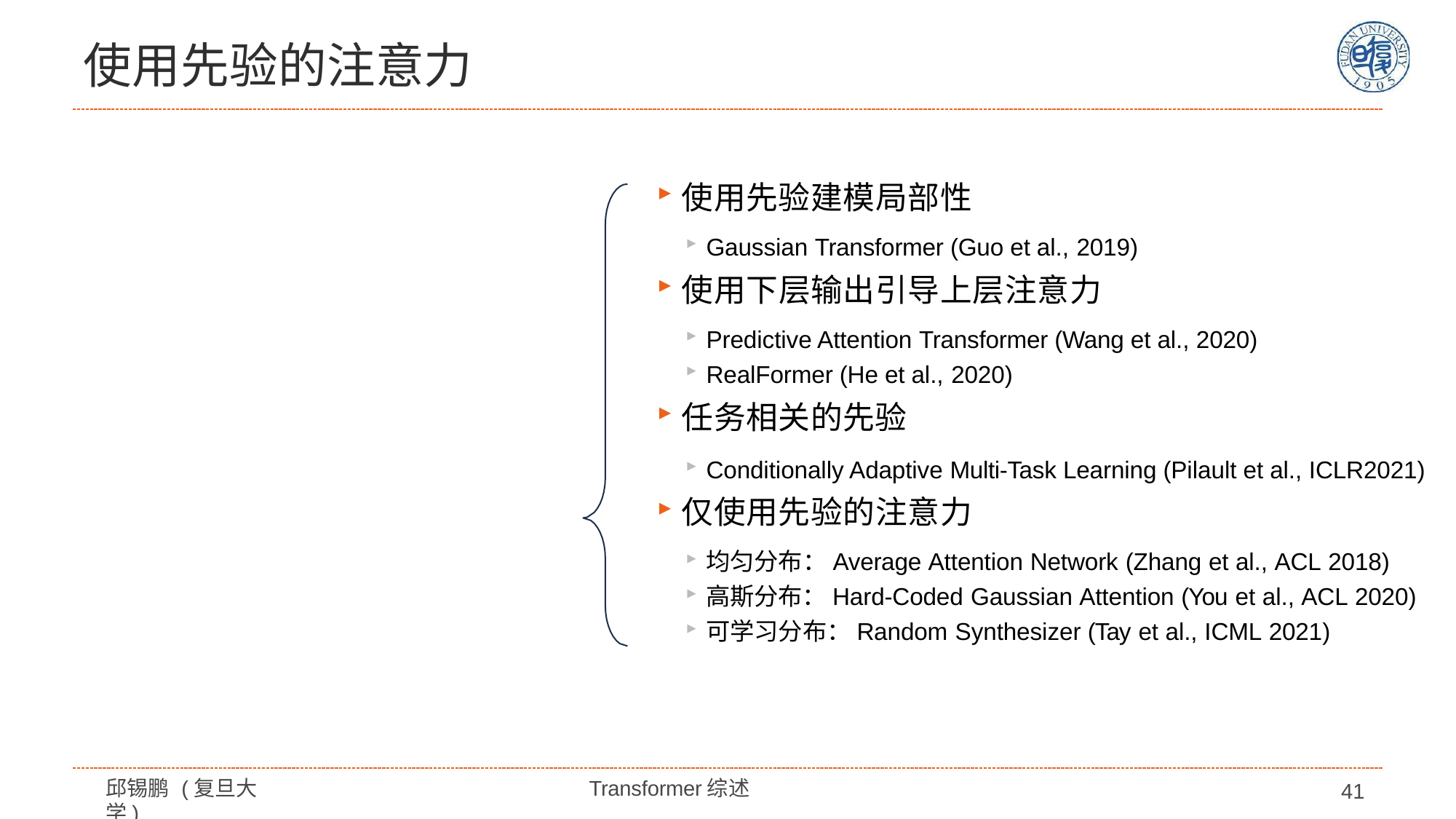

# 使用先验的注意力
使用先验建模局部性
Gaussian Transformer (Guo et al., 2019)
使用下层输出引导上层注意力
Predictive Attention Transformer (Wang et al., 2020)
RealFormer (He et al., 2020)
任务相关的先验
Conditionally Adaptive Multi-Task Learning (Pilault et al., ICLR2021)
仅使用先验的注意力
均匀分布：Average Attention Network (Zhang et al., ACL 2018)
高斯分布：Hard-Coded Gaussian Attention (You et al., ACL 2020)
可学习分布：Random Synthesizer (Tay et al., ICML 2021)

邱锡鹏 (复旦大学)
Transformer综述
41